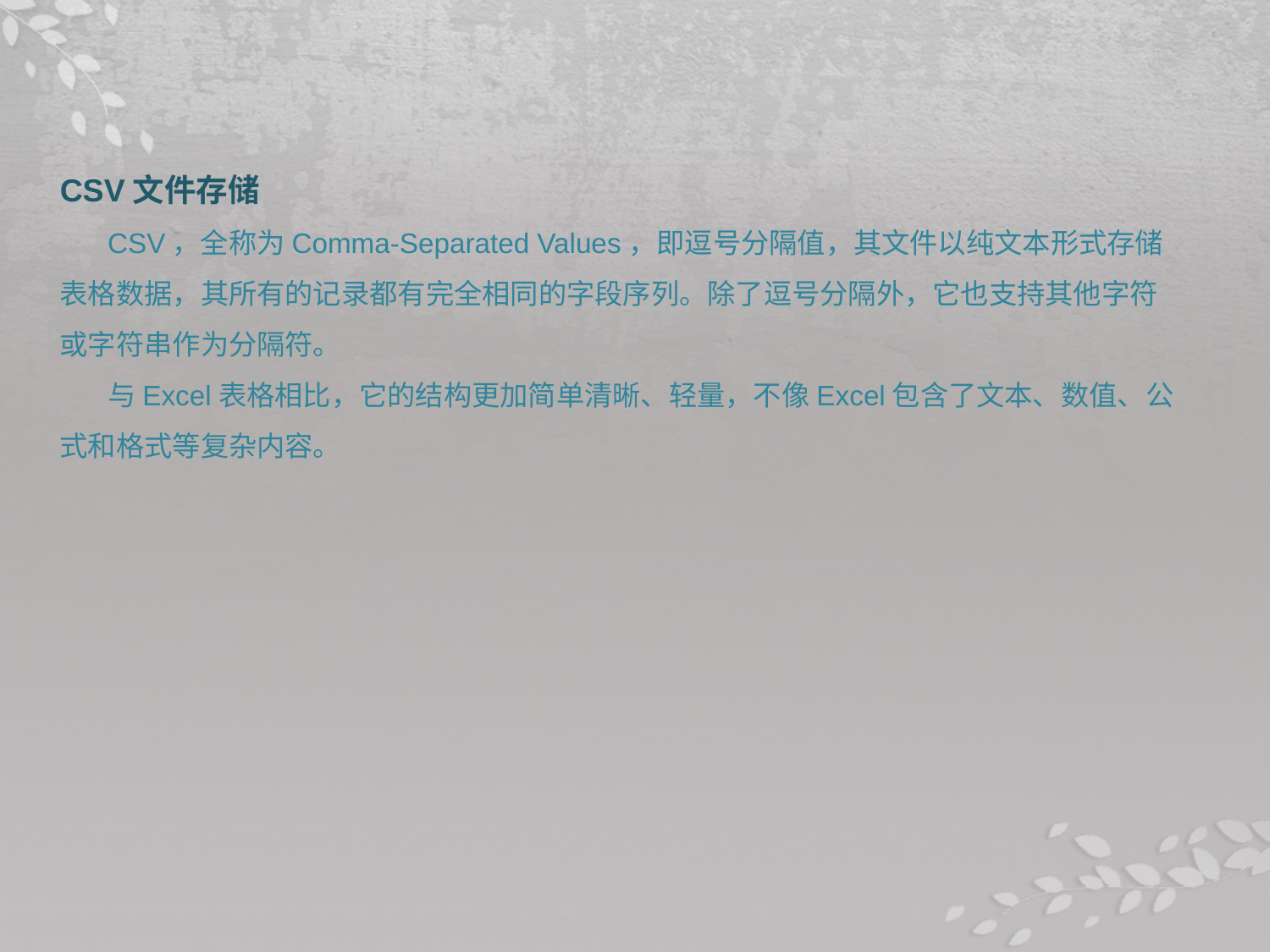

CSV文件存储
CSV，全称为Comma-Separated Values，即逗号分隔值，其文件以纯文本形式存储表格数据，其所有的记录都有完全相同的字段序列。除了逗号分隔外，它也支持其他字符或字符串作为分隔符。
与Excel表格相比，它的结构更加简单清晰、轻量，不像Excel包含了文本、数值、公式和格式等复杂内容。